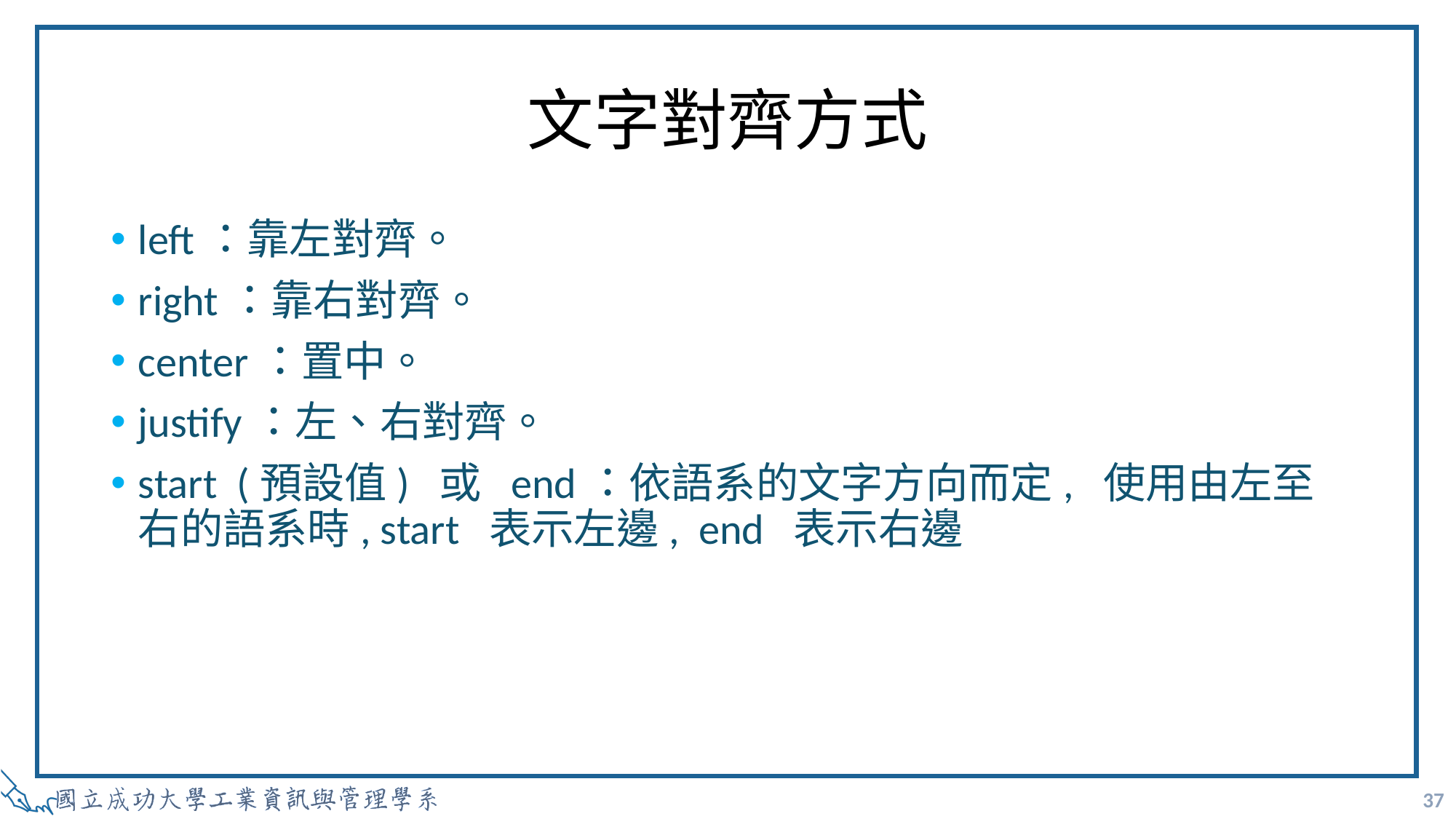

# 文字對齊方式
left：靠左對齊。
right：靠右對齊。
center：置中。
justify：左、右對齊。
start  (預設值)  或  end：依語系的文字方向而定,  使用由左至右的語系時, start  表示左邊,  end  表示右邊
37